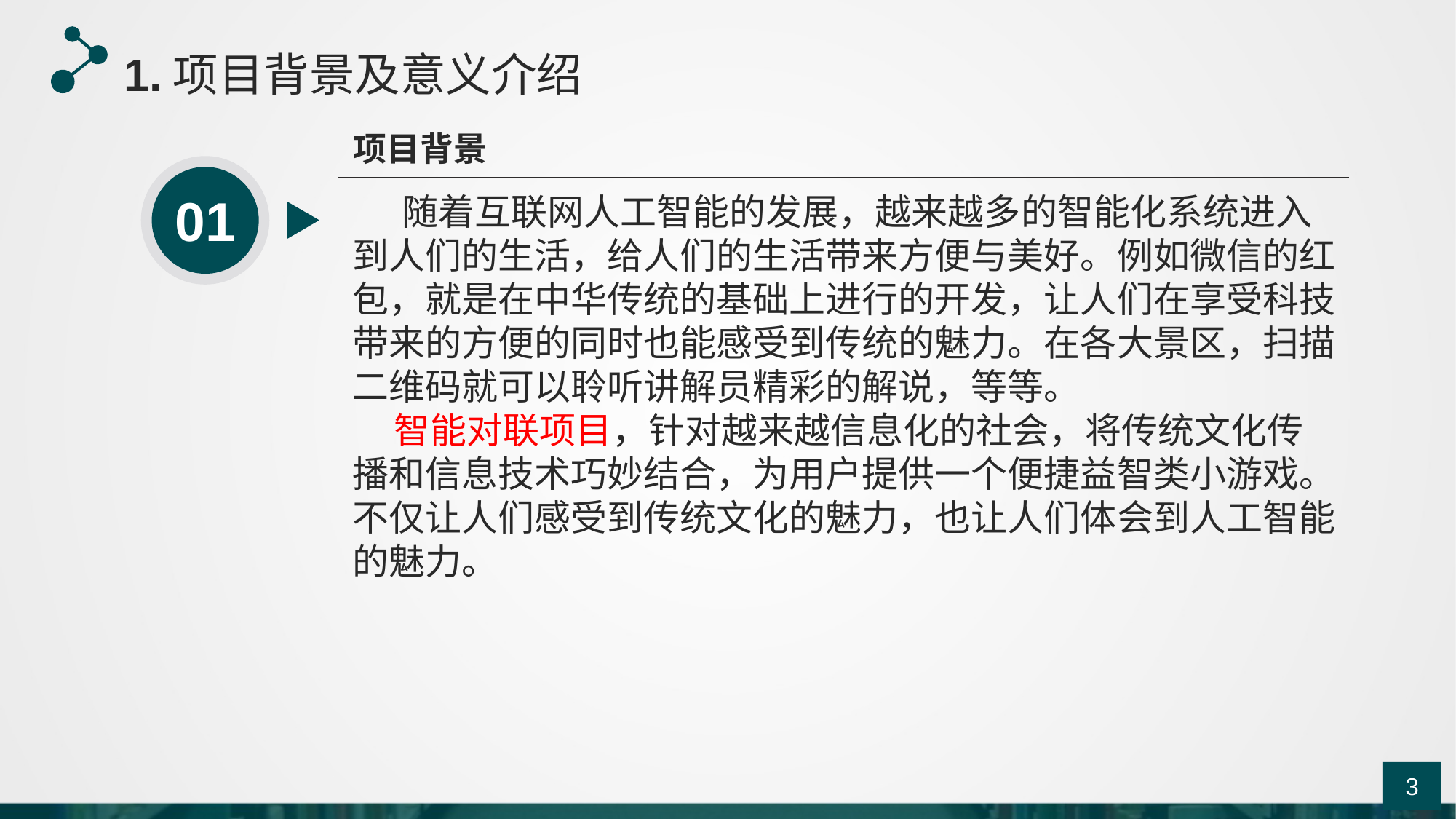

1.项目背景及意义介绍

项目背景

01
     随着互联网人工智能的发展，越来越多的智能化系统进入到人们的生活，给人们的生活带来方便与美好。例如微信的红包，就是在中华传统的基础上进行的开发，让人们在享受科技带来的方便的同时也能感受到传统的魅力。在各大景区，扫描二维码就可以聆听讲解员精彩的解说，等等。
    智能对联项目，针对越来越信息化的社会，将传统文化传播和信息技术巧妙结合，为用户提供一个便捷益智类小游戏。不仅让人们感受到传统文化的魅力，也让人们体会到人工智能的魅力。